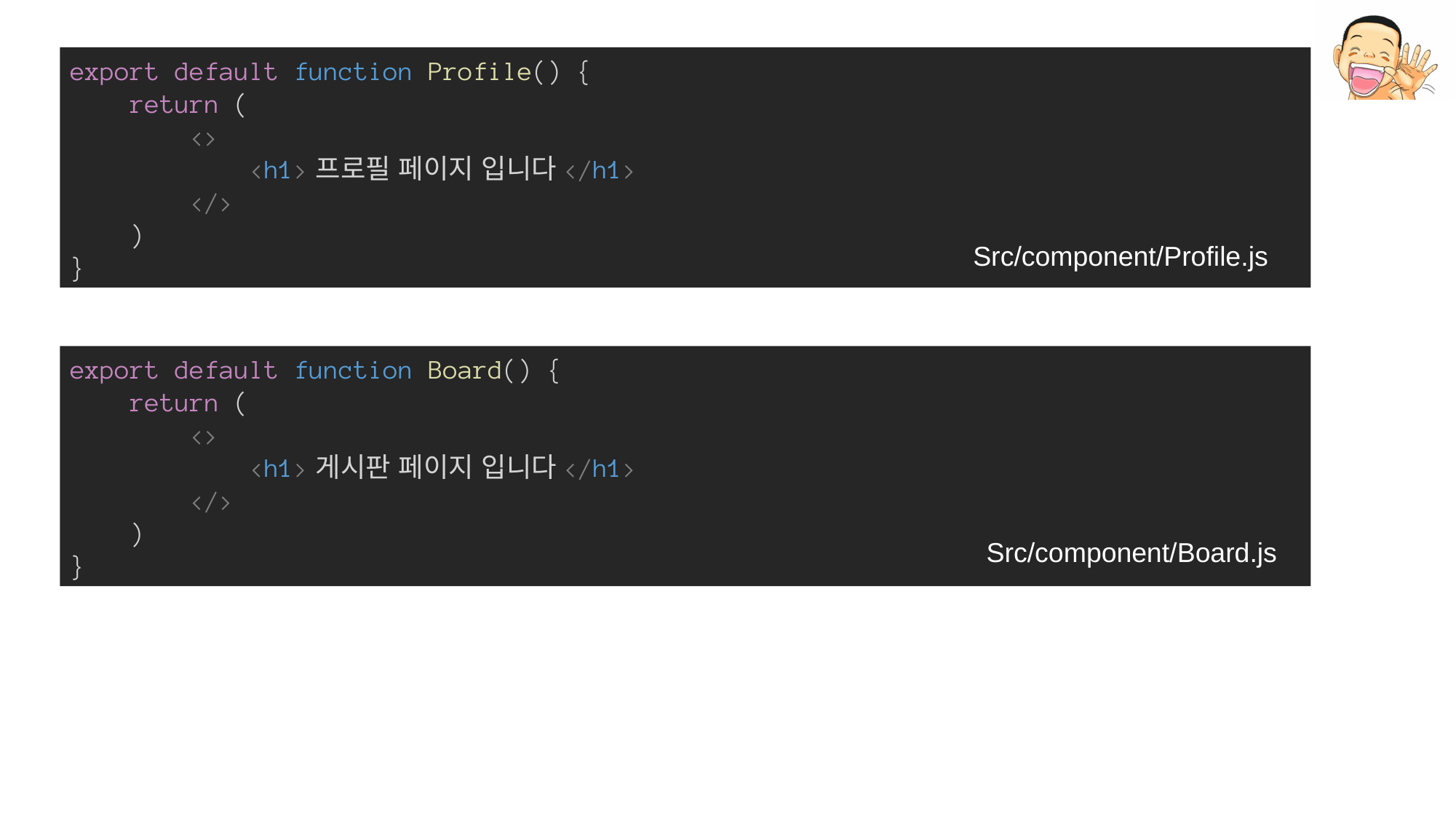

export default function Profile() {
    return (
        <>
            <h1>프로필 페이지 입니다</h1>
        </>
    )
}
Src/component/Profile.js
export default function Board() {
    return (
        <>
            <h1>게시판 페이지 입니다</h1>
        </>
    )
}
Src/component/Board.js